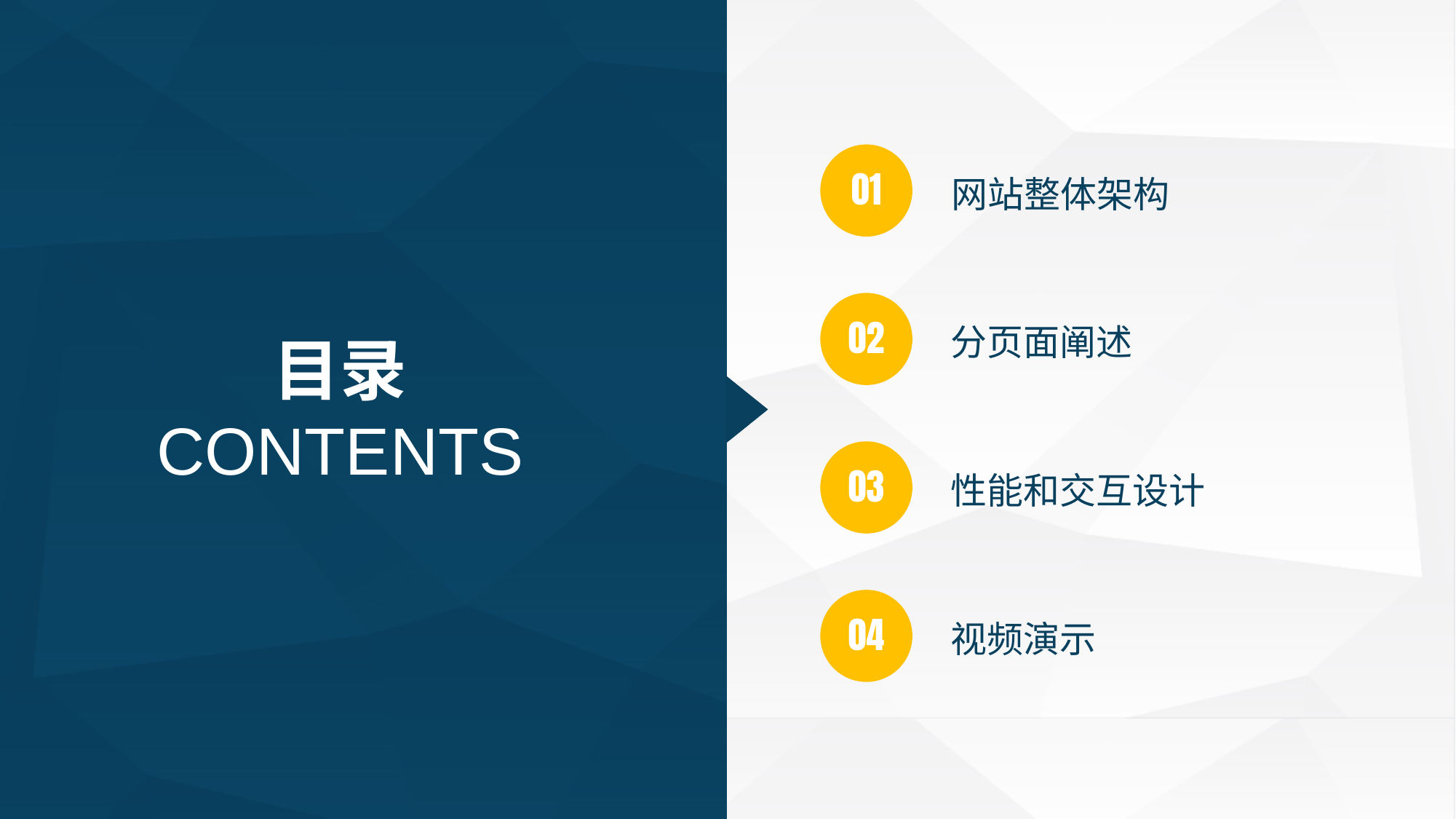

01
网站整体架构
02
分页面阐述
目录
CONTENTS

03
性能和交互设计
04
视频演示